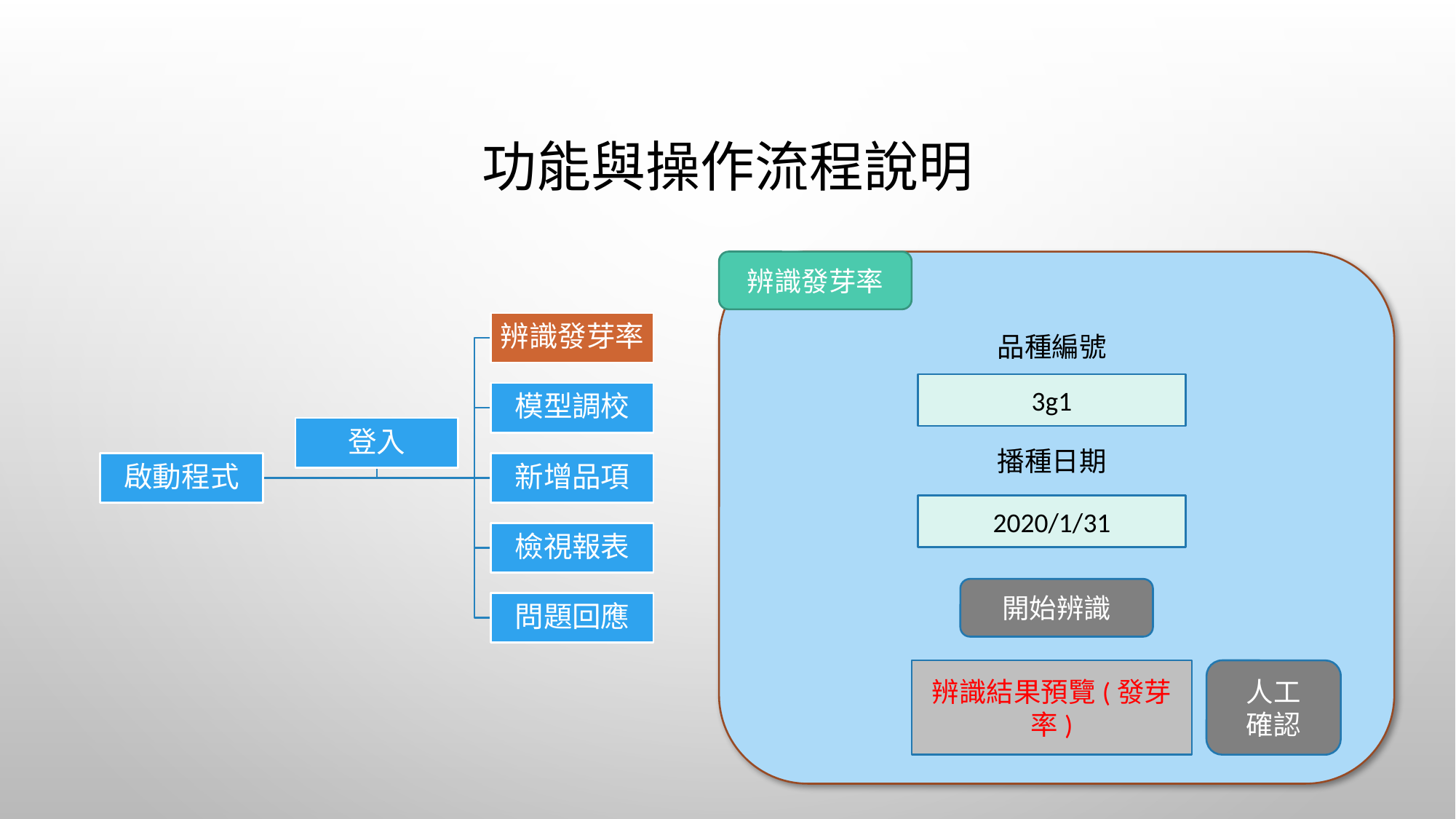

# 功能與操作流程說明
啟動程式
辨識發芽率
模型調校
新增品項
檢視報表
問題回應
登入

辨識發芽率
品種編號
3g1
播種日期
2020/1/31
開始辨識
辨識結果預覽(發芽率)
人工
確認